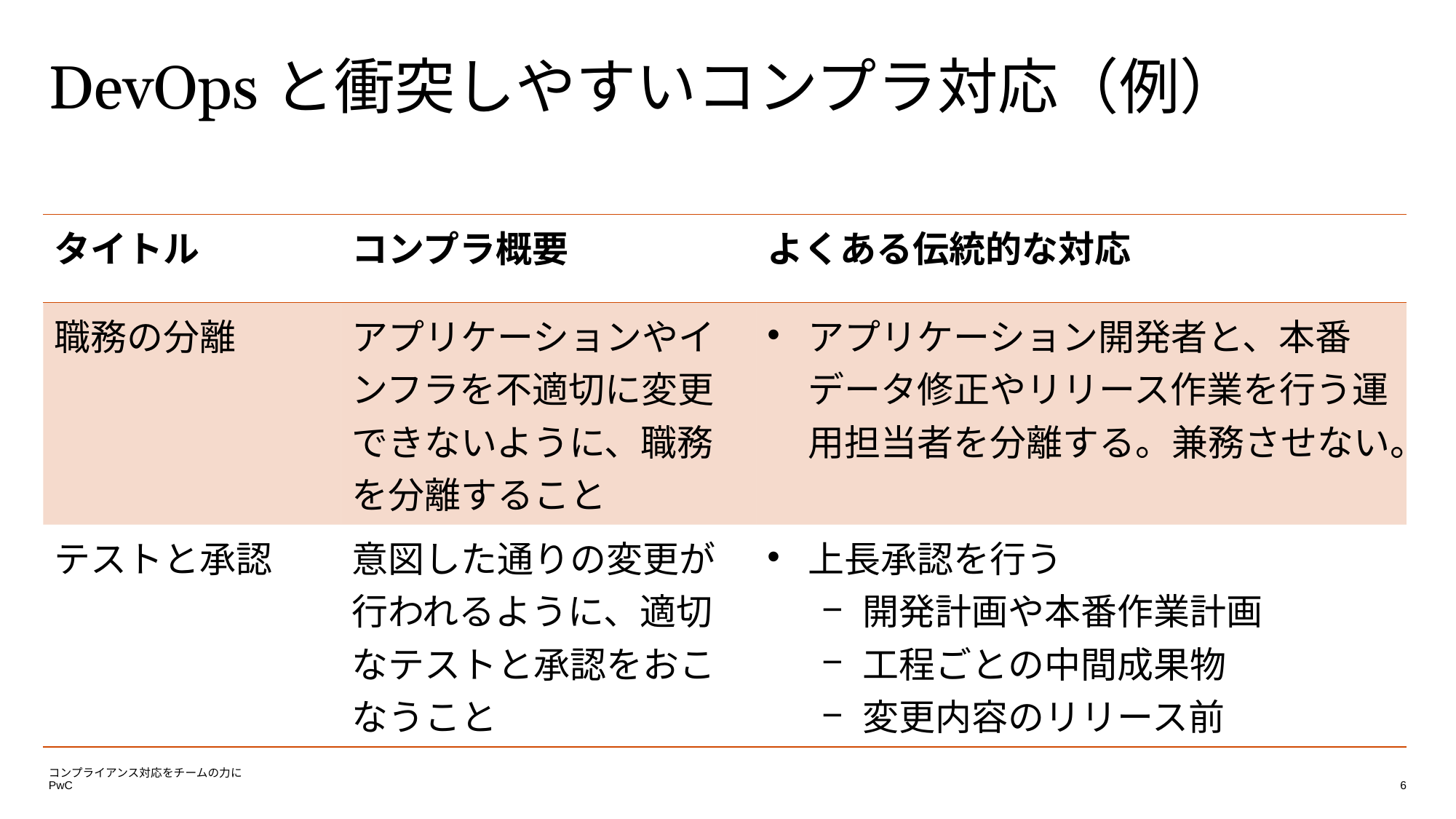

# DevOpsと衝突しやすいコンプラ対応（例）
| タイトル | コンプラ概要 | よくある伝統的な対応 |
| --- | --- | --- |
| 職務の分離 | アプリケーションやインフラを不適切に変更できないように、職務を分離すること | アプリケーション開発者と、本番データ修正やリリース作業を行う運用担当者を分離する。兼務させない。 |
| テストと承認 | 意図した通りの変更が行われるように、適切なテストと承認をおこなうこと | 上長承認を行う 開発計画や本番作業計画 工程ごとの中間成果物 変更内容のリリース前 |
コンプライアンス対応をチームの力に
6